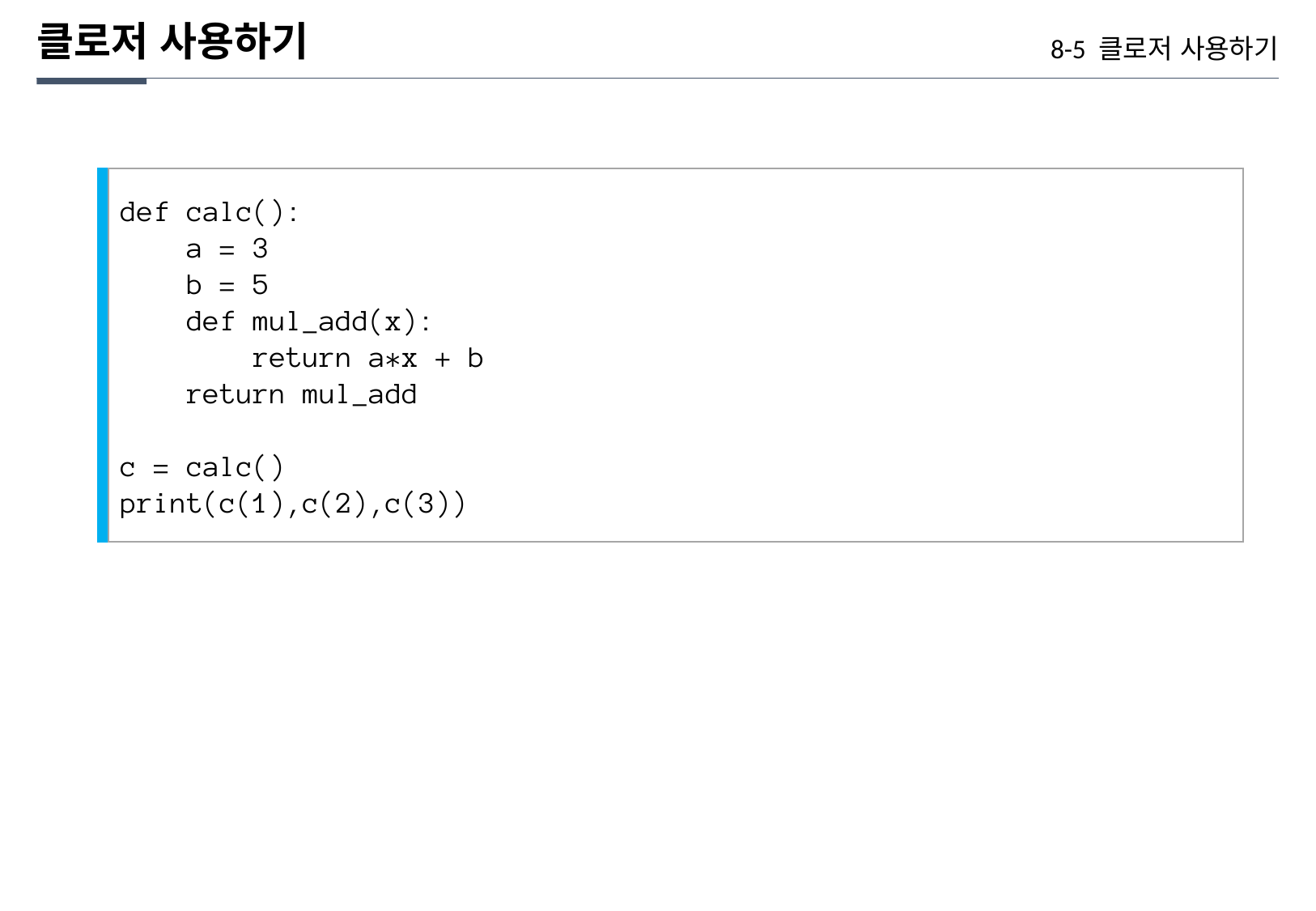

클로저 사용하기
8-5 클로저 사용하기

def calc():
    a = 3
    b = 5
    def mul_add(x):
        return a*x + b
    return mul_add

c = calc()
print(c(1),c(2),c(3))